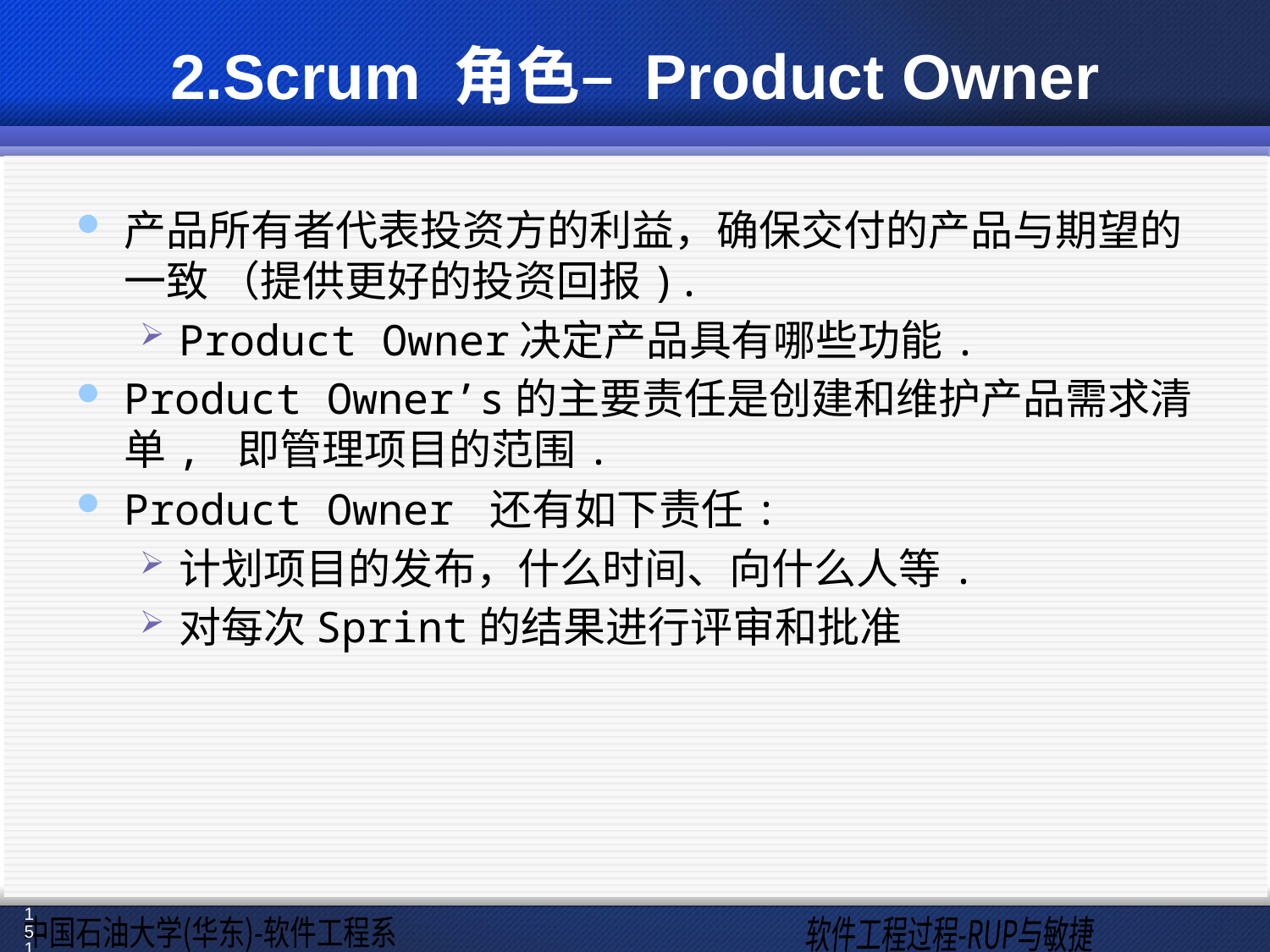

# 2.Scrum 角色– Product Owner
产品所有者代表投资方的利益，确保交付的产品与期望的一致 （提供更好的投资回报).
Product Owner决定产品具有哪些功能.
Product Owner’s的主要责任是创建和维护产品需求清单, 即管理项目的范围.
Product Owner 还有如下责任:
计划项目的发布，什么时间、向什么人等.
对每次Sprint的结果进行评审和批准
151